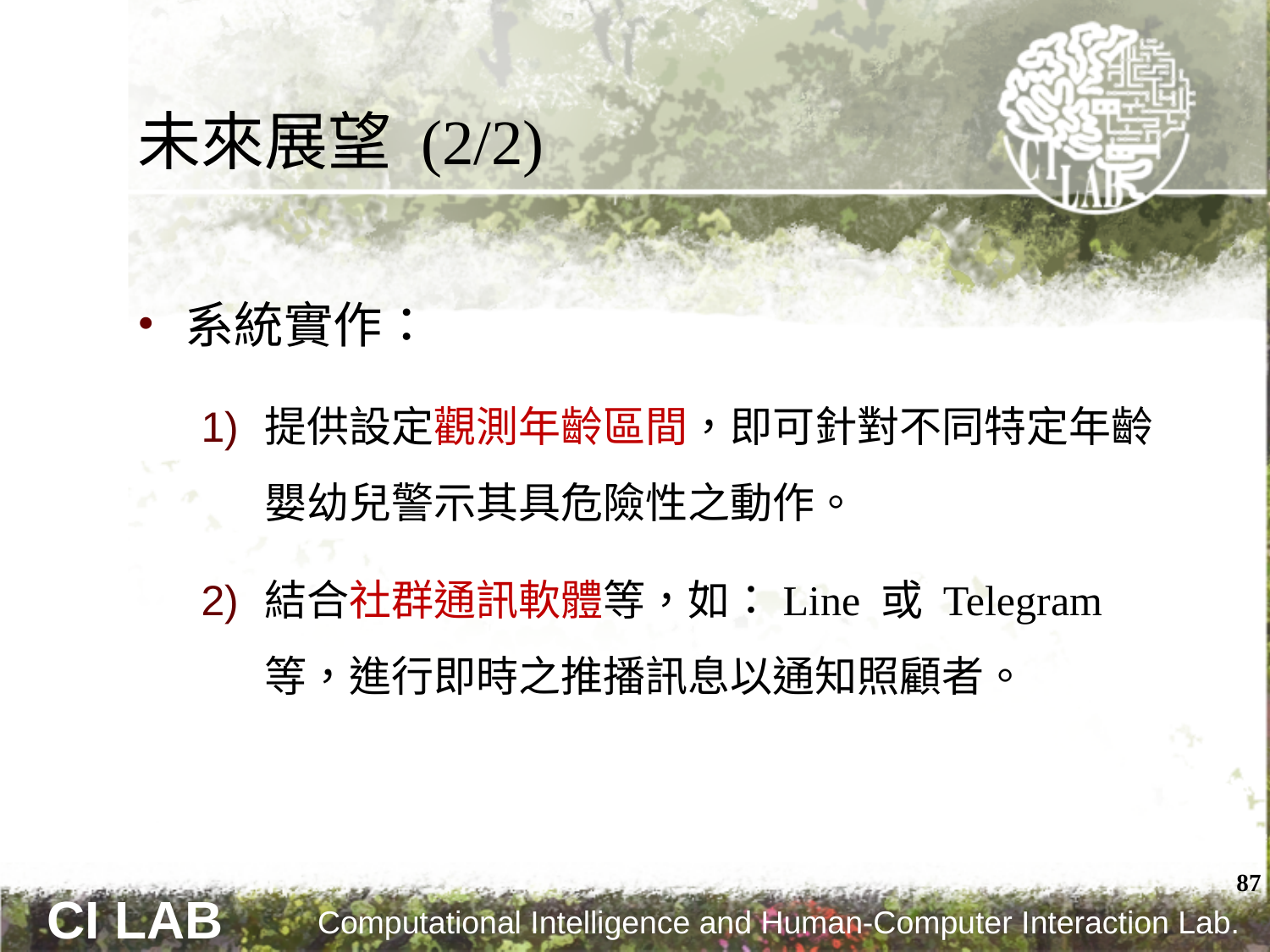

# 未來展望 (2/2)
系統實作：
提供設定觀測年齡區間，即可針對不同特定年齡嬰幼兒警示其具危險性之動作。
結合社群通訊軟體等，如：Line 或 Telegram 等，進行即時之推播訊息以通知照顧者。
87